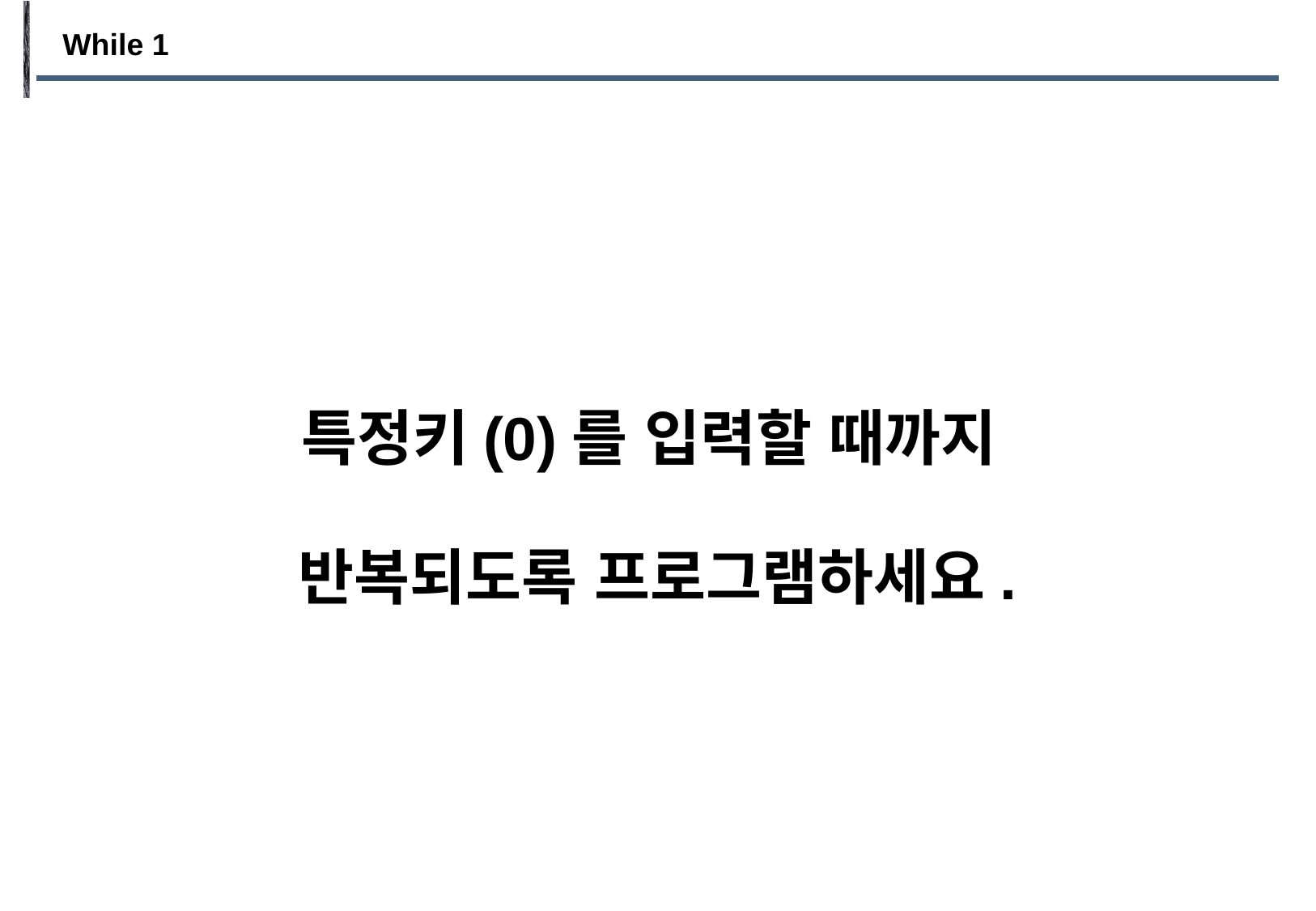

While 1

특정키(0)를 입력할 때까지
반복되도록 프로그램하세요.